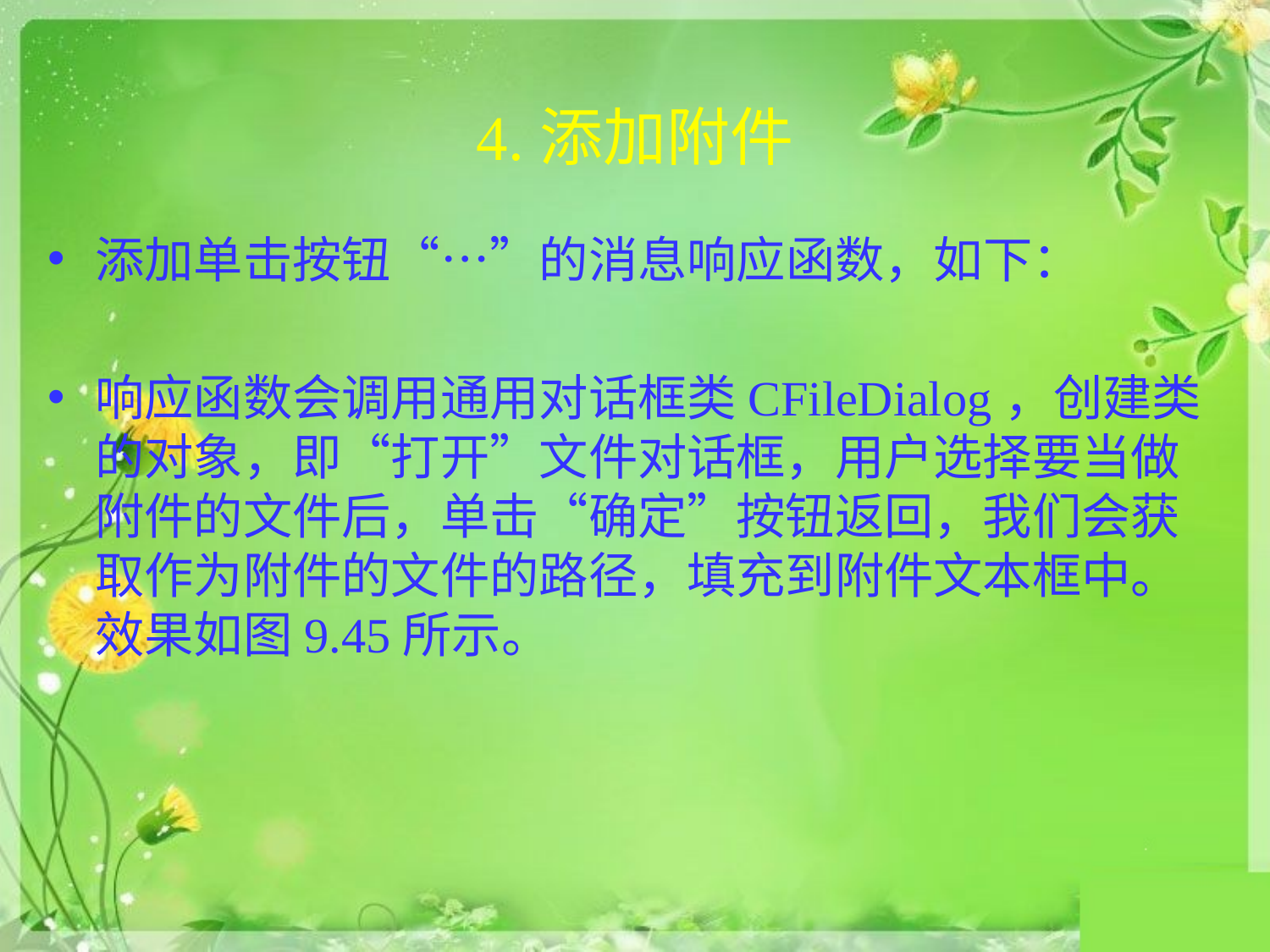

# 4.添加附件
添加单击按钮“…”的消息响应函数，如下：

响应函数会调用通用对话框类CFileDialog，创建类的对象，即“打开”文件对话框，用户选择要当做附件的文件后，单击“确定”按钮返回，我们会获取作为附件的文件的路径，填充到附件文本框中。效果如图9.45所示。